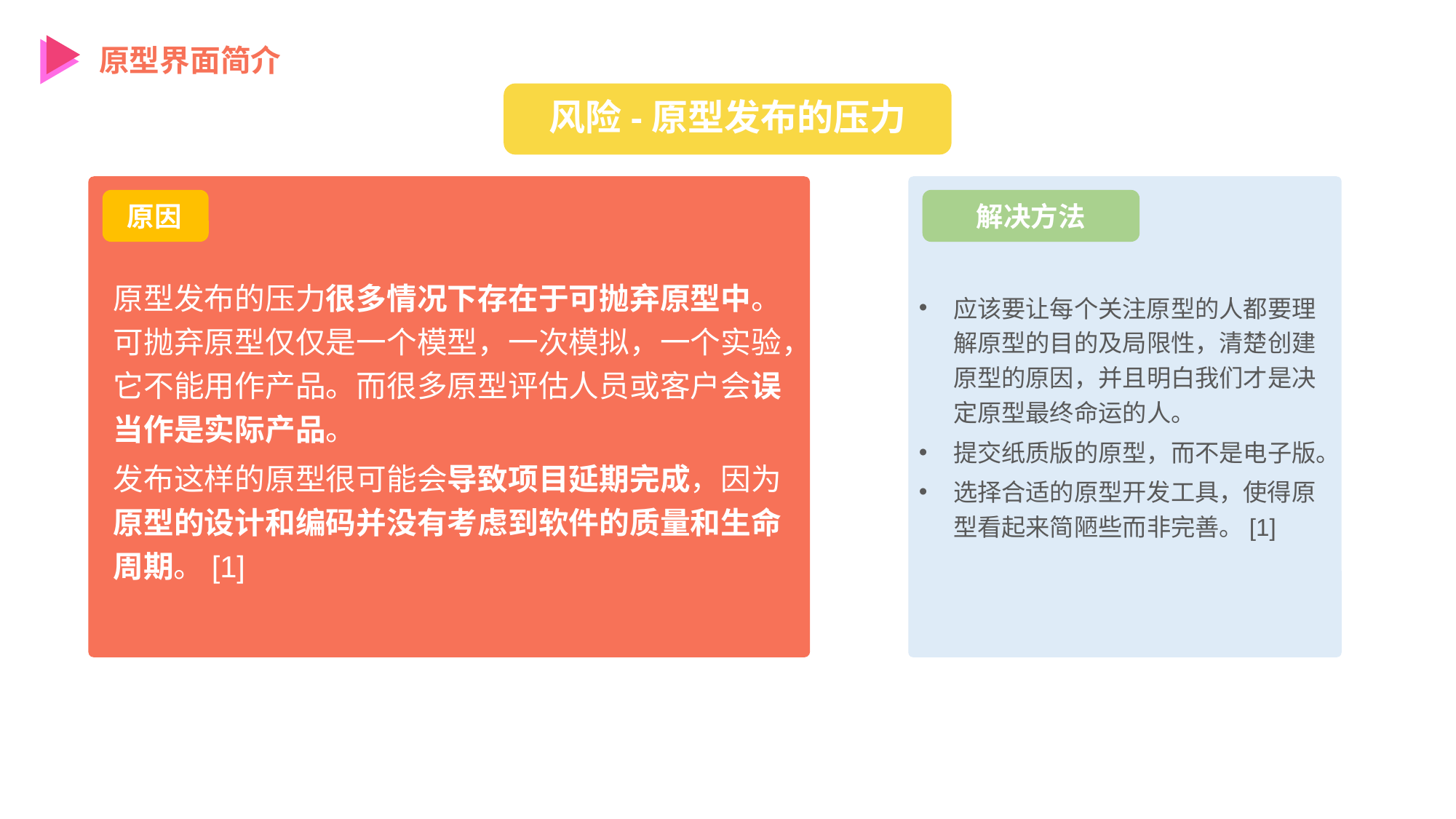

原型界面简介

风险-原型发布的压力

原因

解决方法
原型发布的压力很多情况下存在于可抛弃原型中。可抛弃原型仅仅是一个模型，一次模拟，一个实验，它不能用作产品。而很多原型评估人员或客户会误当作是实际产品。
发布这样的原型很可能会导致项目延期完成，因为原型的设计和编码并没有考虑到软件的质量和生命周期。[1]

应该要让每个关注原型的人都要理解原型的目的及局限性，清楚创建原型的原因，并且明白我们才是决定原型最终命运的人。
提交纸质版的原型，而不是电子版。
选择合适的原型开发工具，使得原型看起来简陋些而非完善。[1]